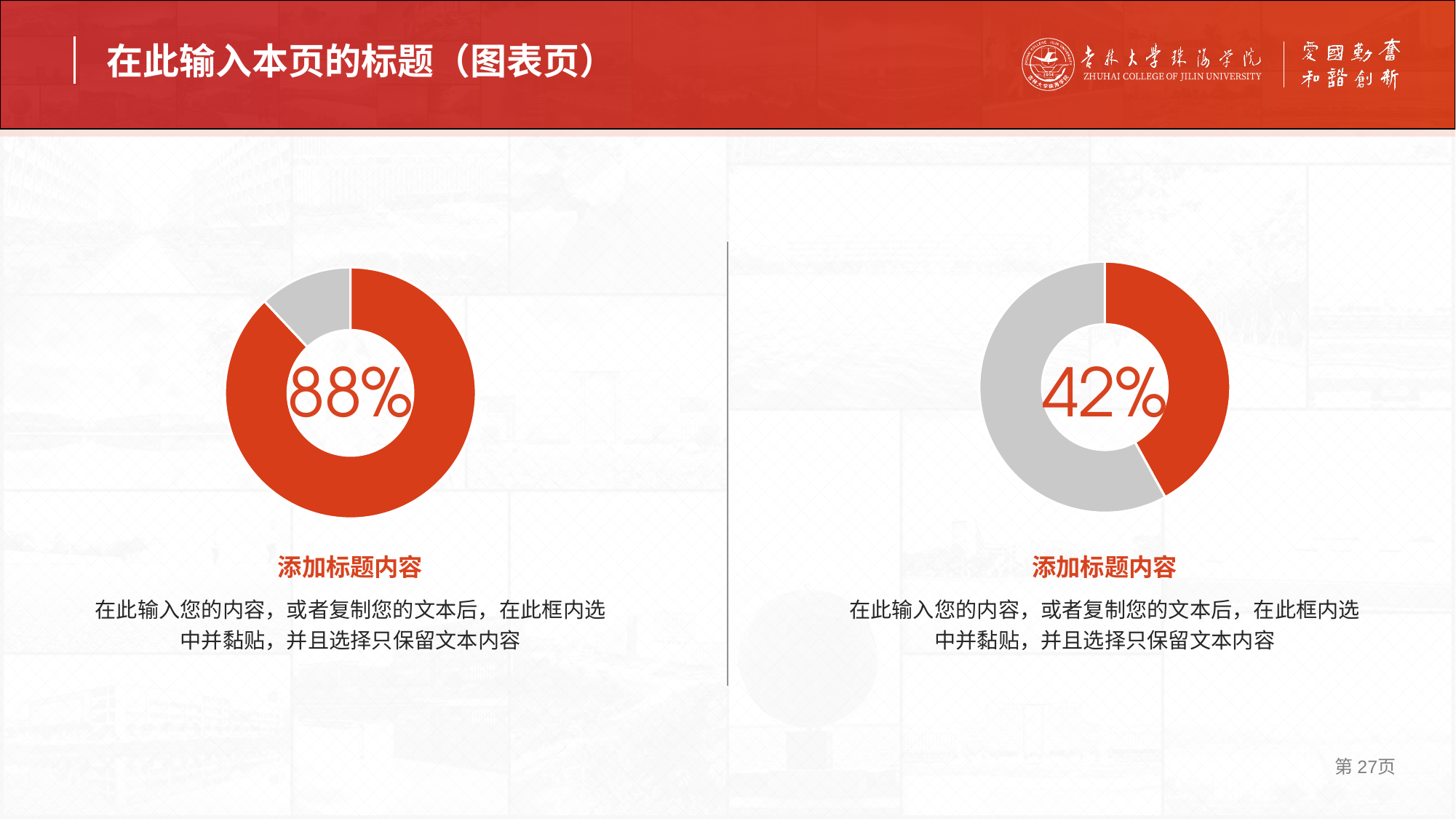

在此输入本页的标题（图表页）

### Chart

| Category | 百分比 |
|---|---|
| A | 42.0 |
| B（灰色） | 58.0 |

### Chart

| Category |
|---|

### Chart

| Category | 百分比 |
|---|---|
| A | 88.0 |
| B（灰色） | 12.0 |

### Chart

| Category |
|---|
88%
42%
添加标题内容
添加标题内容
在此输入您的内容，或者复制您的文本后，在此框内选中并黏贴，并且选择只保留文本内容
在此输入您的内容，或者复制您的文本后，在此框内选中并黏贴，并且选择只保留文本内容
第27页